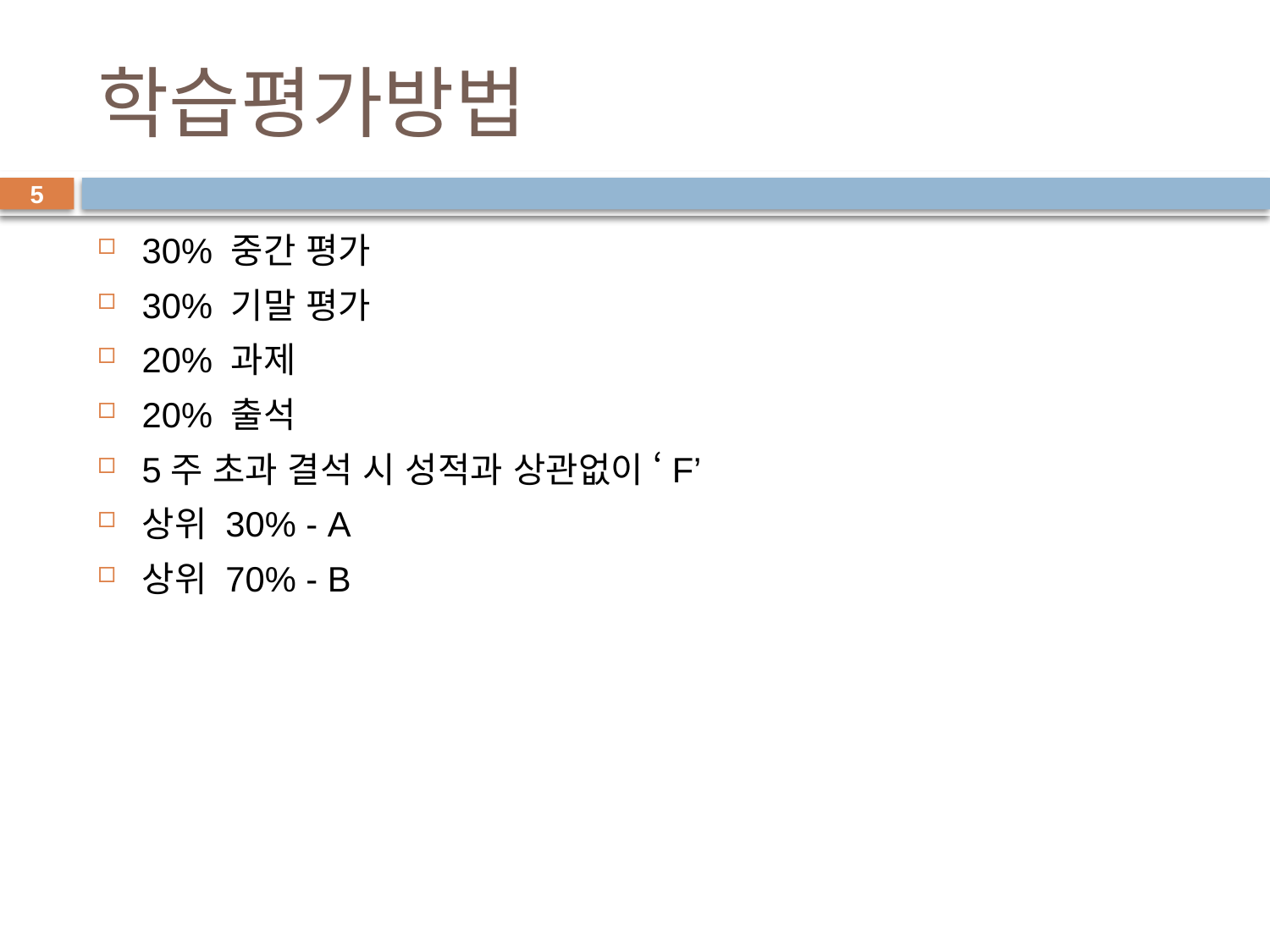

# 학습평가방법
5
30% 중간 평가
30% 기말 평가
20% 과제
20% 출석
5주 초과 결석 시 성적과 상관없이 ‘F’
상위 30% - A
상위 70% - B